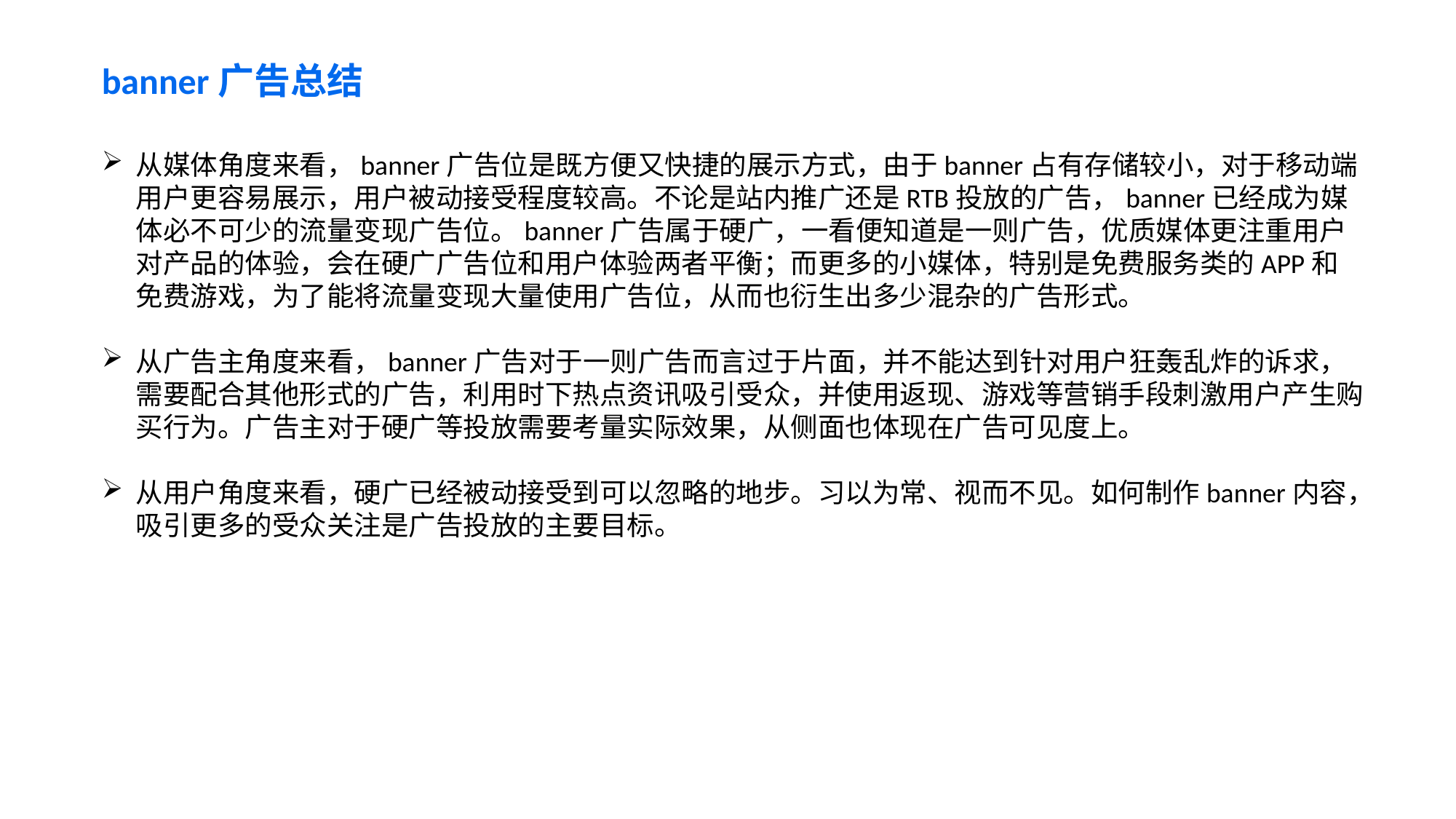

banner广告总结
从媒体角度来看，banner广告位是既方便又快捷的展示方式，由于banner占有存储较小，对于移动端用户更容易展示，用户被动接受程度较高。不论是站内推广还是RTB投放的广告，banner已经成为媒体必不可少的流量变现广告位。banner广告属于硬广，一看便知道是一则广告，优质媒体更注重用户对产品的体验，会在硬广广告位和用户体验两者平衡；而更多的小媒体，特别是免费服务类的APP和免费游戏，为了能将流量变现大量使用广告位，从而也衍生出多少混杂的广告形式。

从广告主角度来看，banner广告对于一则广告而言过于片面，并不能达到针对用户狂轰乱炸的诉求，需要配合其他形式的广告，利用时下热点资讯吸引受众，并使用返现、游戏等营销手段刺激用户产生购买行为。广告主对于硬广等投放需要考量实际效果，从侧面也体现在广告可见度上。

从用户角度来看，硬广已经被动接受到可以忽略的地步。习以为常、视而不见。如何制作banner内容，吸引更多的受众关注是广告投放的主要目标。